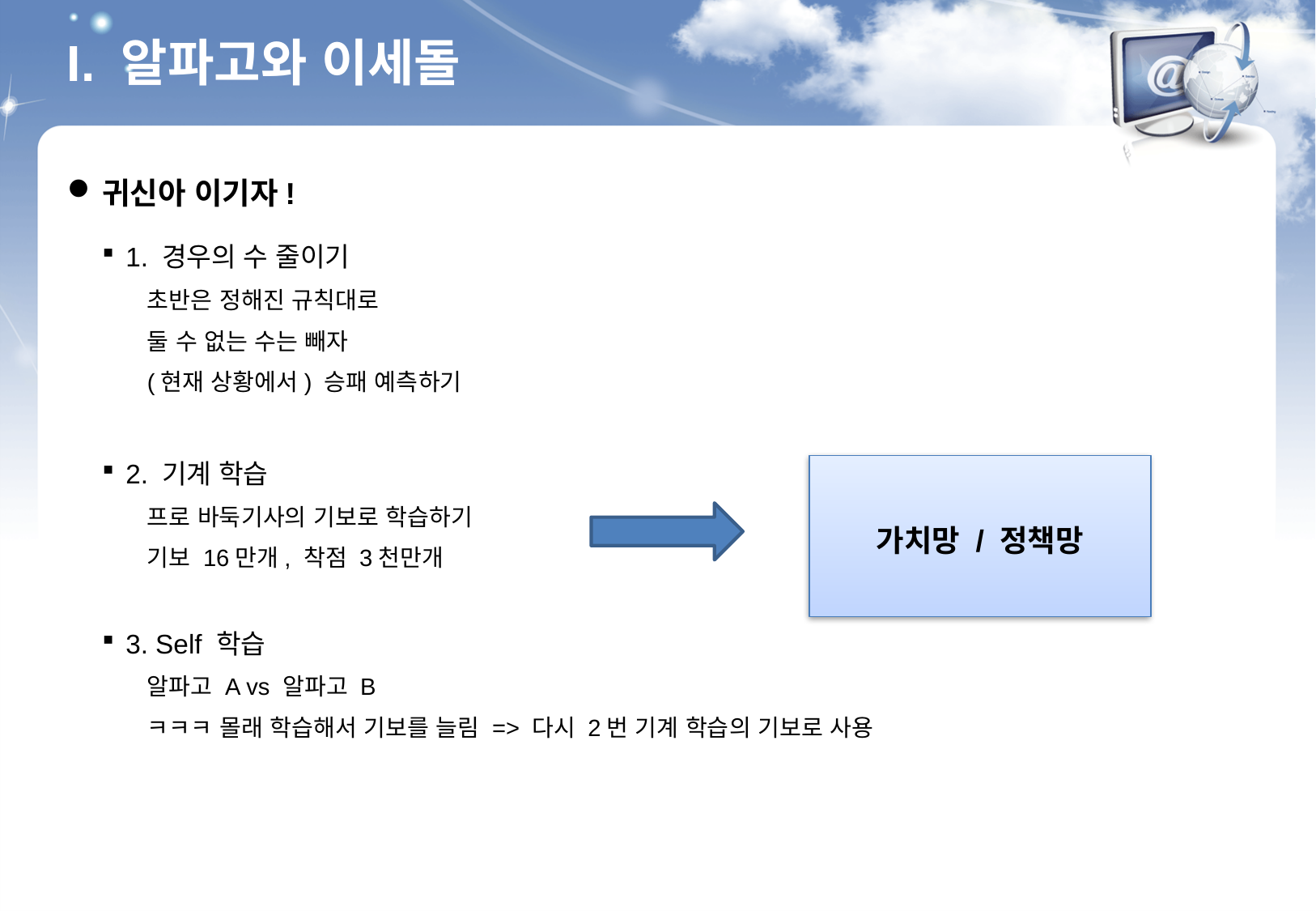

I. 알파고와 이세돌
귀신아 이기자!
1. 경우의 수 줄이기
초반은 정해진 규칙대로
둘 수 없는 수는 빼자
(현재 상황에서) 승패 예측하기

2. 기계 학습
프로 바둑기사의 기보로 학습하기
기보 16만개, 착점 3천만개

3. Self 학습
알파고 A vs 알파고 B
ㅋㅋㅋ 몰래 학습해서 기보를 늘림 => 다시 2번 기계 학습의 기보로 사용
가치망 / 정책망